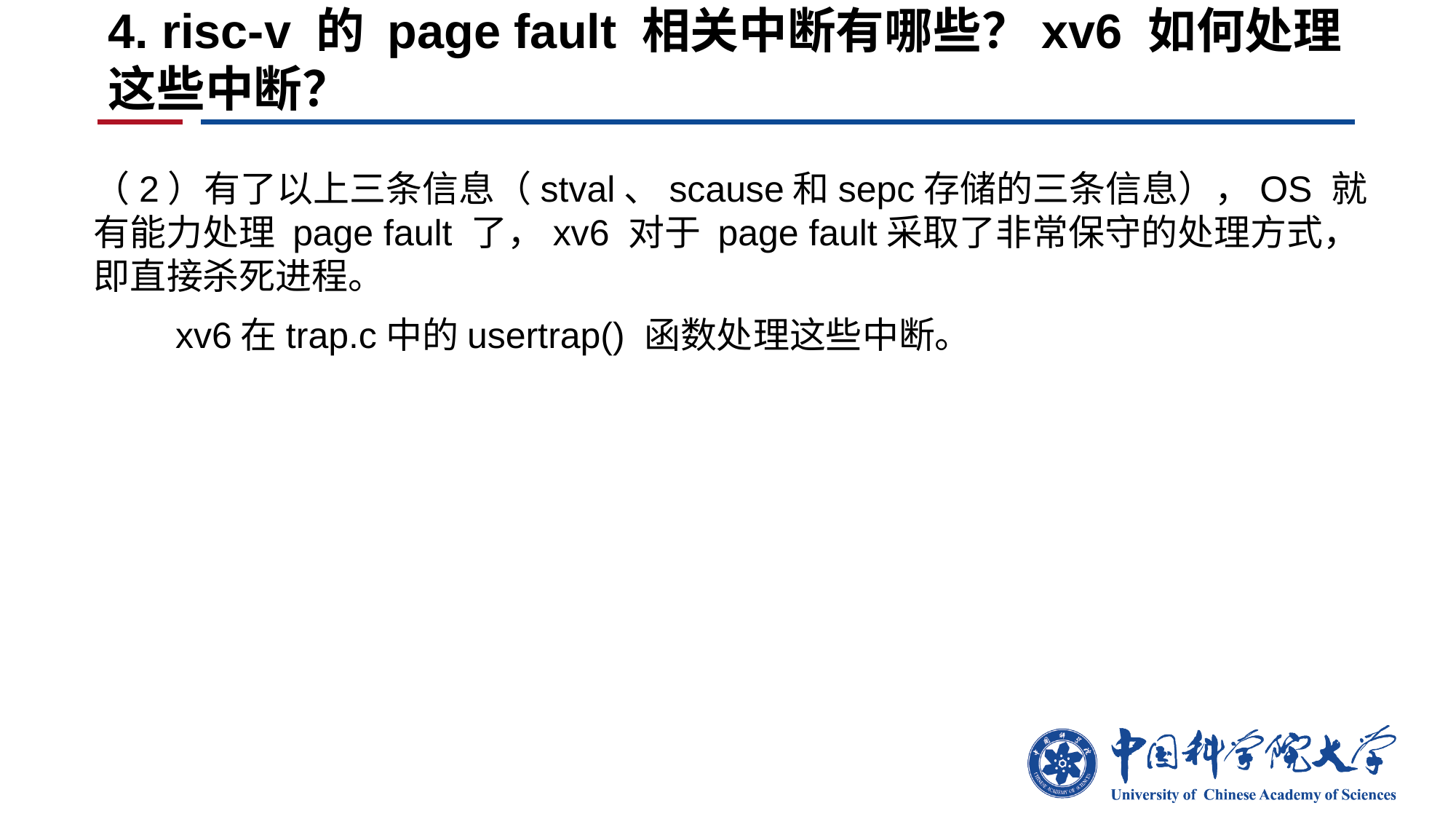

# 4. risc-v 的 page fault 相关中断有哪些？xv6 如何处理这些中断？
（2）有了以上三条信息（stval、scause和sepc存储的三条信息），OS 就有能力处理 page fault 了，xv6 对于 page fault采取了非常保守的处理方式，即直接杀死进程。
        xv6在trap.c中的usertrap() 函数处理这些中断。